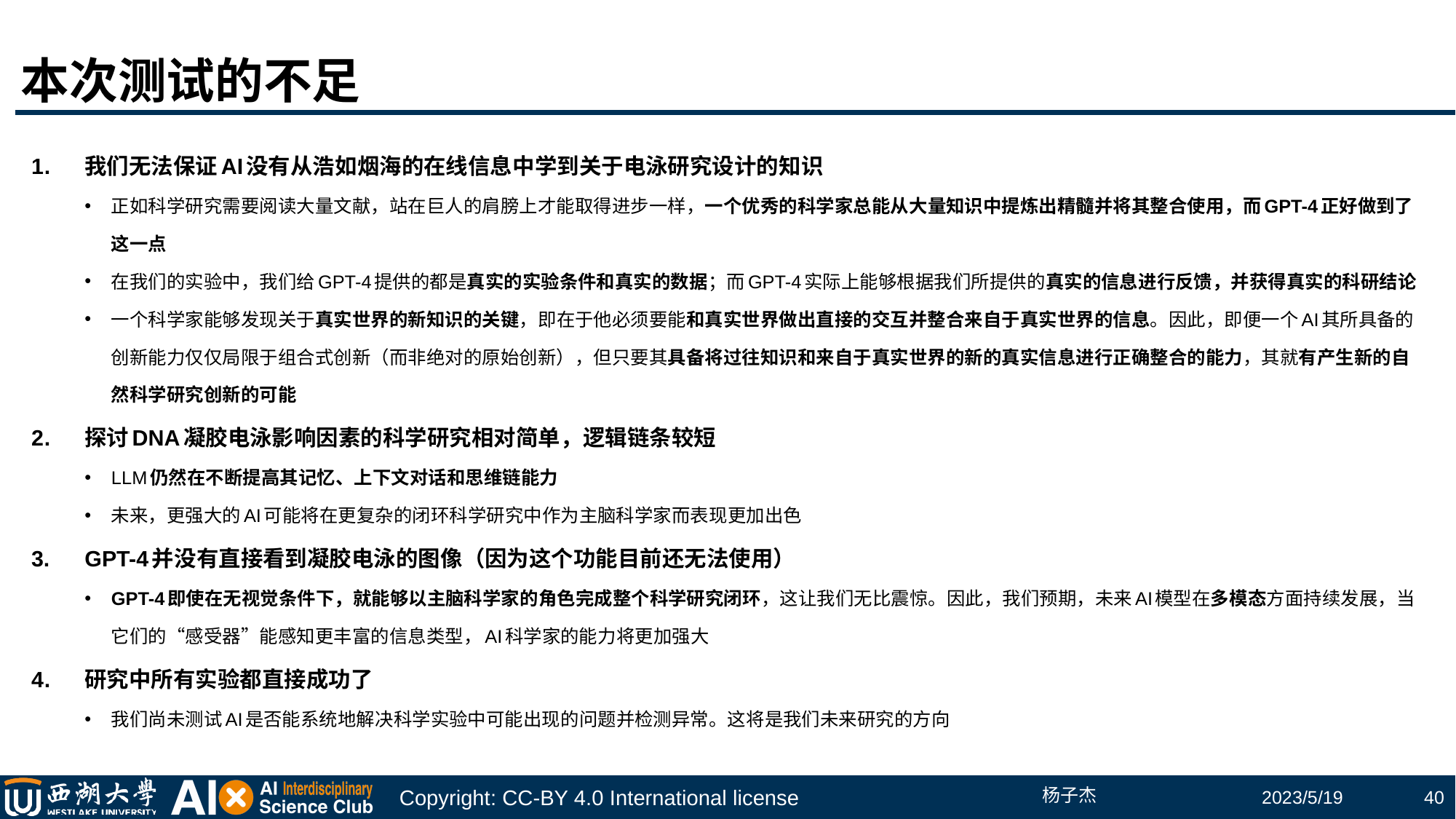

# 本次测试的不足
我们无法保证AI没有从浩如烟海的在线信息中学到关于电泳研究设计的知识
正如科学研究需要阅读大量文献，站在巨人的肩膀上才能取得进步一样，一个优秀的科学家总能从大量知识中提炼出精髓并将其整合使用，而GPT-4正好做到了这一点
在我们的实验中，我们给GPT-4提供的都是真实的实验条件和真实的数据；而GPT-4实际上能够根据我们所提供的真实的信息进行反馈，并获得真实的科研结论
一个科学家能够发现关于真实世界的新知识的关键，即在于他必须要能和真实世界做出直接的交互并整合来自于真实世界的信息。因此，即便一个AI其所具备的创新能力仅仅局限于组合式创新（而非绝对的原始创新），但只要其具备将过往知识和来自于真实世界的新的真实信息进行正确整合的能力，其就有产生新的自然科学研究创新的可能
探讨DNA凝胶电泳影响因素的科学研究相对简单，逻辑链条较短
LLM仍然在不断提高其记忆、上下文对话和思维链能力
未来，更强大的AI可能将在更复杂的闭环科学研究中作为主脑科学家而表现更加出色
GPT-4并没有直接看到凝胶电泳的图像（因为这个功能目前还无法使用）
GPT-4即使在无视觉条件下，就能够以主脑科学家的角色完成整个科学研究闭环，这让我们无比震惊。因此，我们预期，未来AI模型在多模态方面持续发展，当它们的“感受器”能感知更丰富的信息类型，AI科学家的能力将更加强大
研究中所有实验都直接成功了
我们尚未测试AI是否能系统地解决科学实验中可能出现的问题并检测异常。这将是我们未来研究的方向

杨子杰
2023/5/19
40